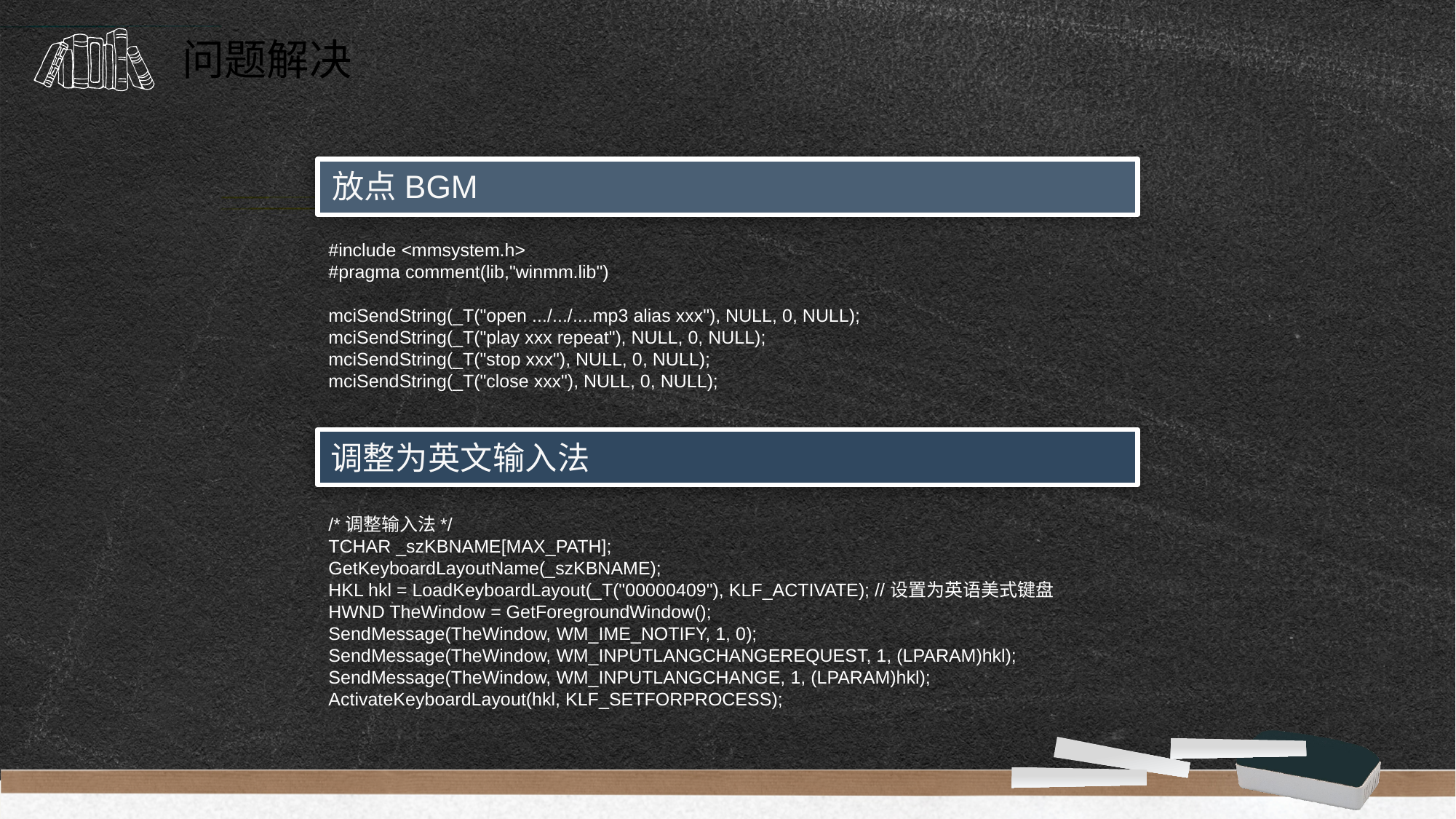

问题解决

放点BGM
#include <mmsystem.h>
#pragma comment(lib,"winmm.lib")

mciSendString(_T("open .../.../....mp3 alias xxx"), NULL, 0, NULL);
mciSendString(_T("play xxx repeat"), NULL, 0, NULL);
mciSendString(_T("stop xxx"), NULL, 0, NULL);
mciSendString(_T("close xxx"), NULL, 0, NULL);

调整为英文输入法
/*调整输入法*/
TCHAR _szKBNAME[MAX_PATH];
GetKeyboardLayoutName(_szKBNAME);
HKL hkl = LoadKeyboardLayout(_T("00000409"), KLF_ACTIVATE); //设置为英语美式键盘
HWND TheWindow = GetForegroundWindow();
SendMessage(TheWindow, WM_IME_NOTIFY, 1, 0);
SendMessage(TheWindow, WM_INPUTLANGCHANGEREQUEST, 1, (LPARAM)hkl);
SendMessage(TheWindow, WM_INPUTLANGCHANGE, 1, (LPARAM)hkl);
ActivateKeyboardLayout(hkl, KLF_SETFORPROCESS);